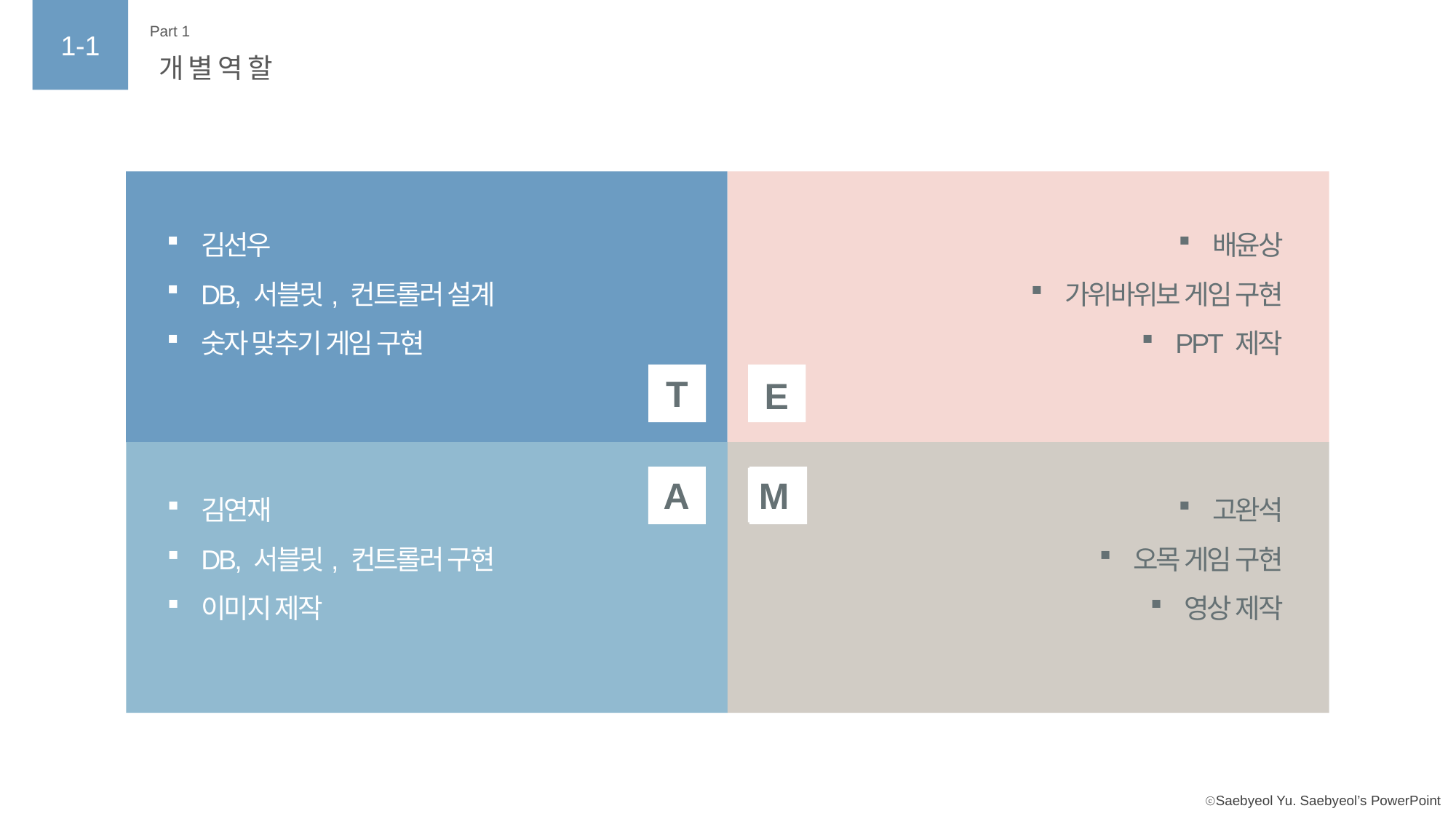

1-1
Part 1
개별역할

김선우
DB, 서블릿, 컨트롤러 설계
숫자 맞추기 게임 구현

배윤상
가위바위보 게임 구현
PPT 제작

T
E

M
A
고완석
오목 게임 구현
영상 제작

김연재
DB, 서블릿, 컨트롤러 구현
이미지 제작